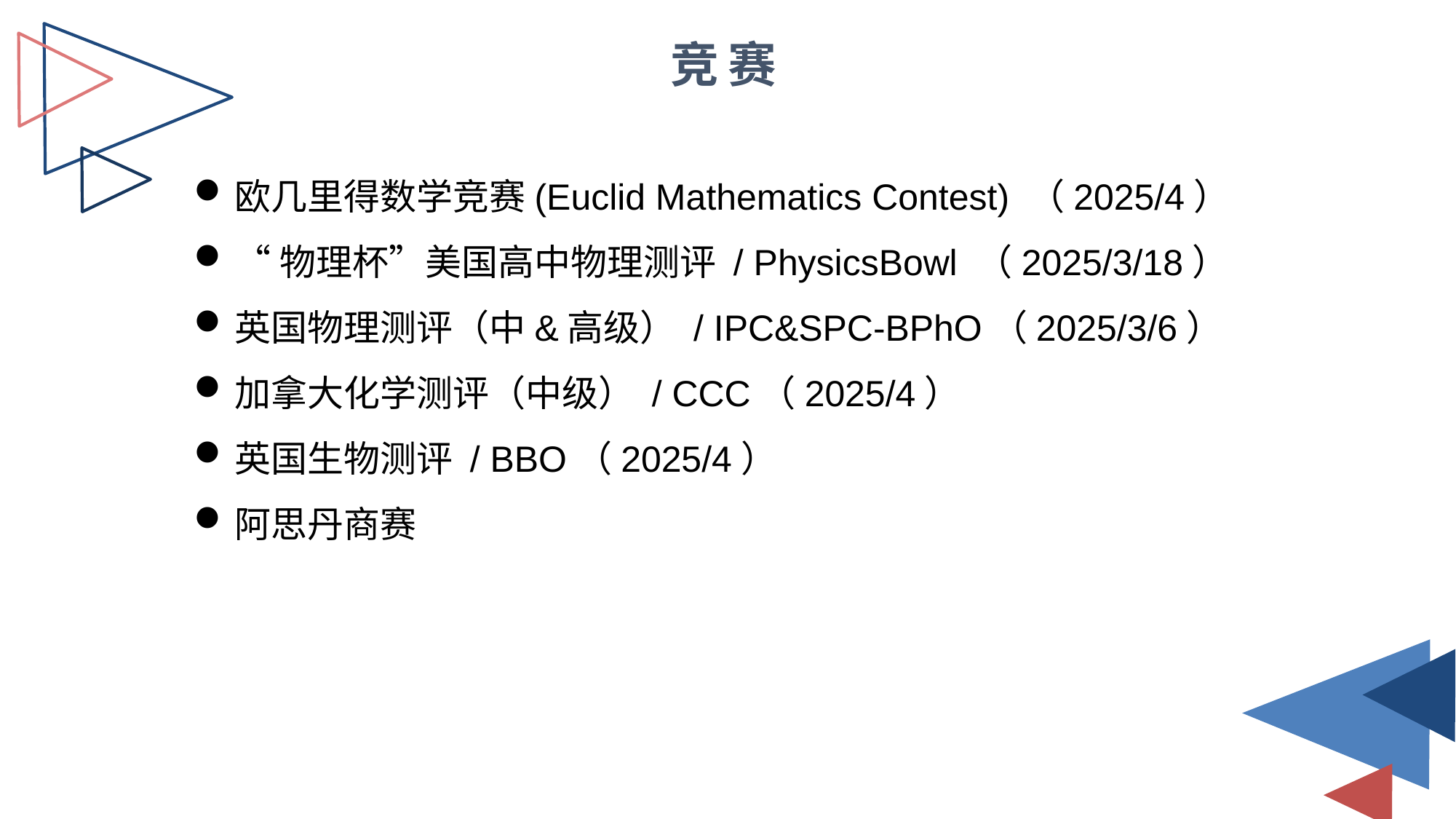

竞赛
欧几里得数学竞赛(Euclid Mathematics Contest) （2025/4）
“物理杯”美国高中物理测评 / PhysicsBowl （2025/3/18）
英国物理测评（中&高级） / IPC&SPC-BPhO（2025/3/6）
加拿大化学测评（中级） / CCC（2025/4）
英国生物测评 / BBO（2025/4）
阿思丹商赛